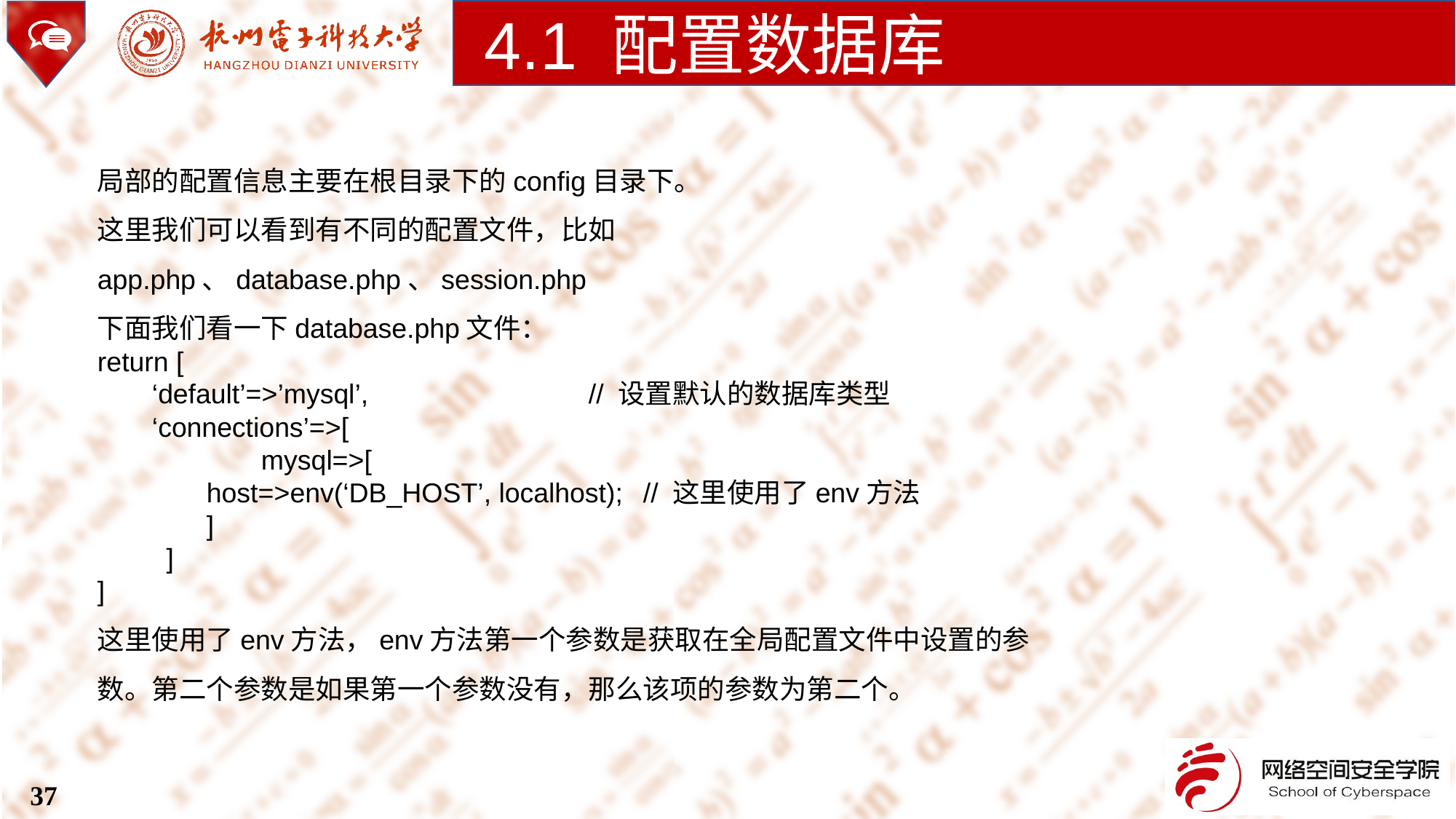

4.1 配置数据库
局部的配置信息主要在根目录下的config目录下。
这里我们可以看到有不同的配置文件，比如app.php、database.php、session.php
下面我们看一下database.php文件：
return [
‘default’=>’mysql’,			// 设置默认的数据库类型
‘connections’=>[
	mysql=>[
	host=>env(‘DB_HOST’, localhost);	// 这里使用了env方法
	]
         ]
]
这里使用了env方法，env方法第一个参数是获取在全局配置文件中设置的参数。第二个参数是如果第一个参数没有，那么该项的参数为第二个。
37